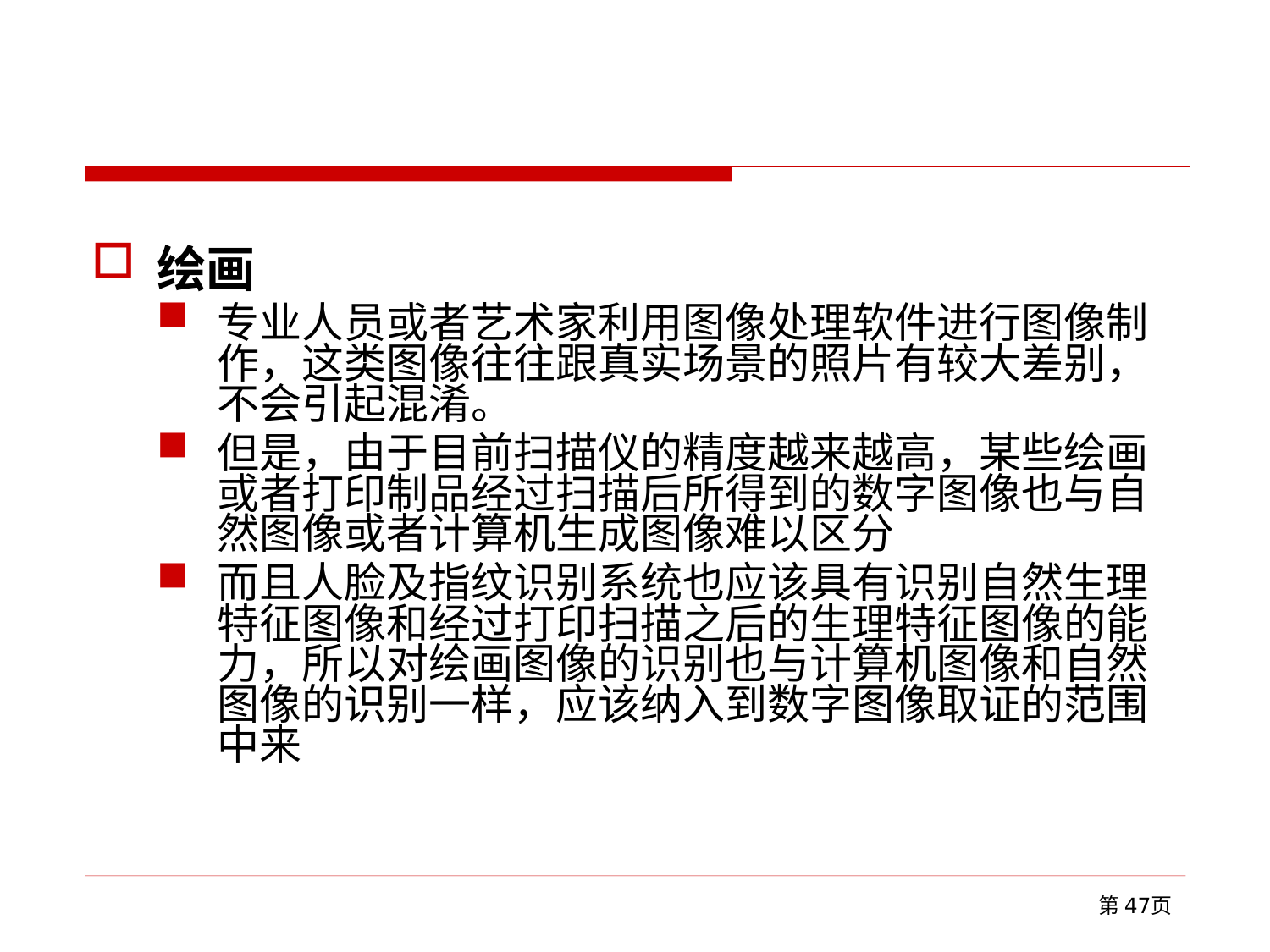

#
绘画
专业人员或者艺术家利用图像处理软件进行图像制作，这类图像往往跟真实场景的照片有较大差别，不会引起混淆。
但是，由于目前扫描仪的精度越来越高，某些绘画或者打印制品经过扫描后所得到的数字图像也与自然图像或者计算机生成图像难以区分
而且人脸及指纹识别系统也应该具有识别自然生理特征图像和经过打印扫描之后的生理特征图像的能力，所以对绘画图像的识别也与计算机图像和自然图像的识别一样，应该纳入到数字图像取证的范围中来
47